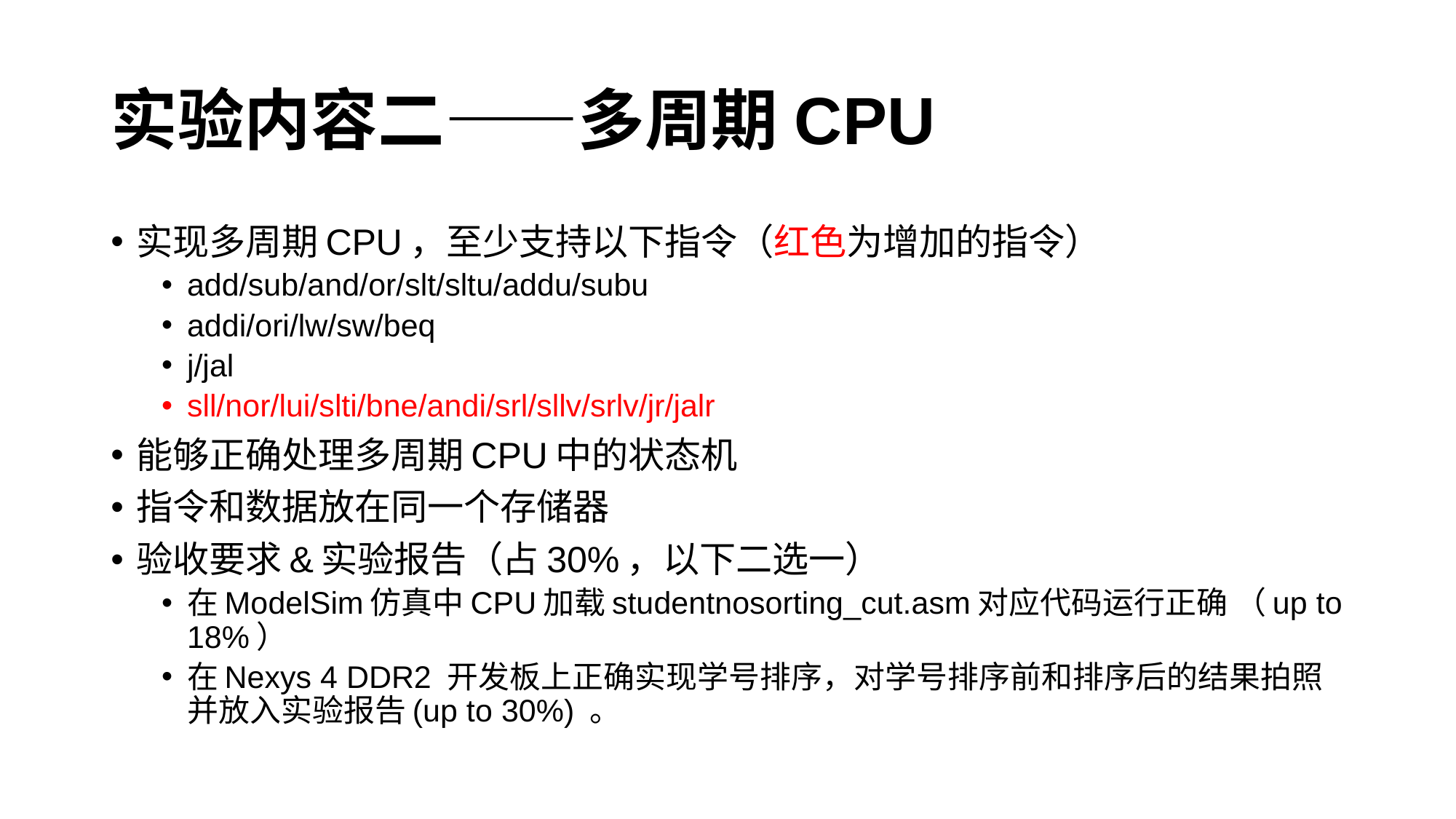

# 实验内容二——多周期CPU
实现多周期CPU，至少支持以下指令（红色为增加的指令）
add/sub/and/or/slt/sltu/addu/subu
addi/ori/lw/sw/beq
j/jal
sll/nor/lui/slti/bne/andi/srl/sllv/srlv/jr/jalr
能够正确处理多周期CPU中的状态机
指令和数据放在同一个存储器
验收要求&实验报告（占30%，以下二选一）
在ModelSim仿真中CPU加载studentnosorting_cut.asm对应代码运行正确 （up to 18%）
在Nexys 4 DDR2 开发板上正确实现学号排序，对学号排序前和排序后的结果拍照并放入实验报告(up to 30%) 。